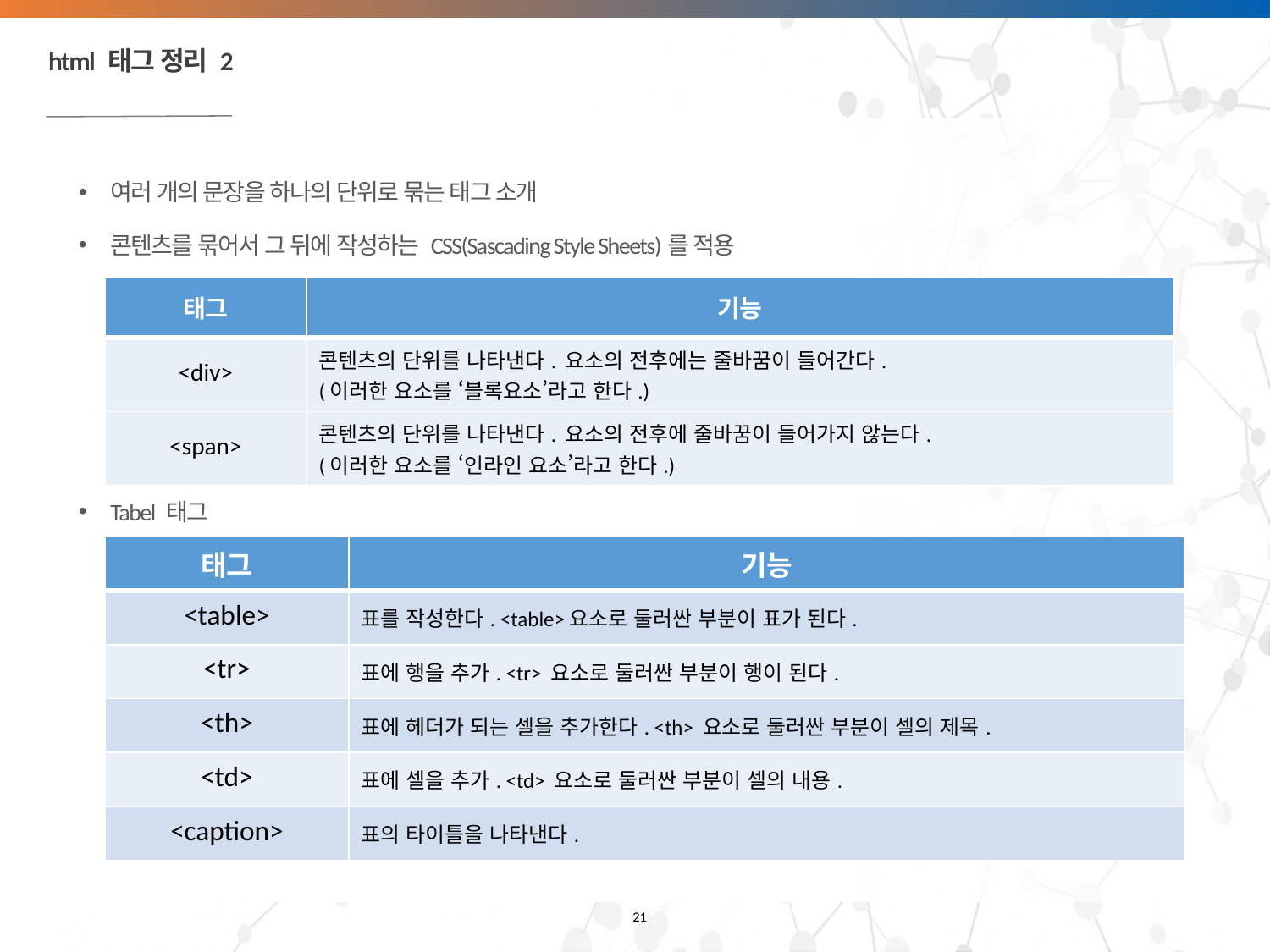

# html 태그 정리 2

여러 개의 문장을 하나의 단위로 묶는 태그 소개
콘텐츠를 묶어서 그 뒤에 작성하는 CSS(Sascading Style Sheets)를 적용

Tabel 태그
| 태그 | 기능 |
| --- | --- |
| <div> | 콘텐츠의 단위를 나타낸다. 요소의 전후에는 줄바꿈이 들어간다. (이러한 요소를 ‘블록요소’라고 한다.) |
| <span> | 콘텐츠의 단위를 나타낸다. 요소의 전후에 줄바꿈이 들어가지 않는다. (이러한 요소를 ‘인라인 요소’라고 한다.) |
| 태그 | 기능 |
| --- | --- |
| <table> | 표를 작성한다. <table>요소로 둘러싼 부분이 표가 된다. |
| <tr> | 표에 행을 추가. <tr> 요소로 둘러싼 부분이 행이 된다. |
| <th> | 표에 헤더가 되는 셀을 추가한다. <th> 요소로 둘러싼 부분이 셀의 제목. |
| <td> | 표에 셀을 추가. <td> 요소로 둘러싼 부분이 셀의 내용. |
| <caption> | 표의 타이틀을 나타낸다. |
21